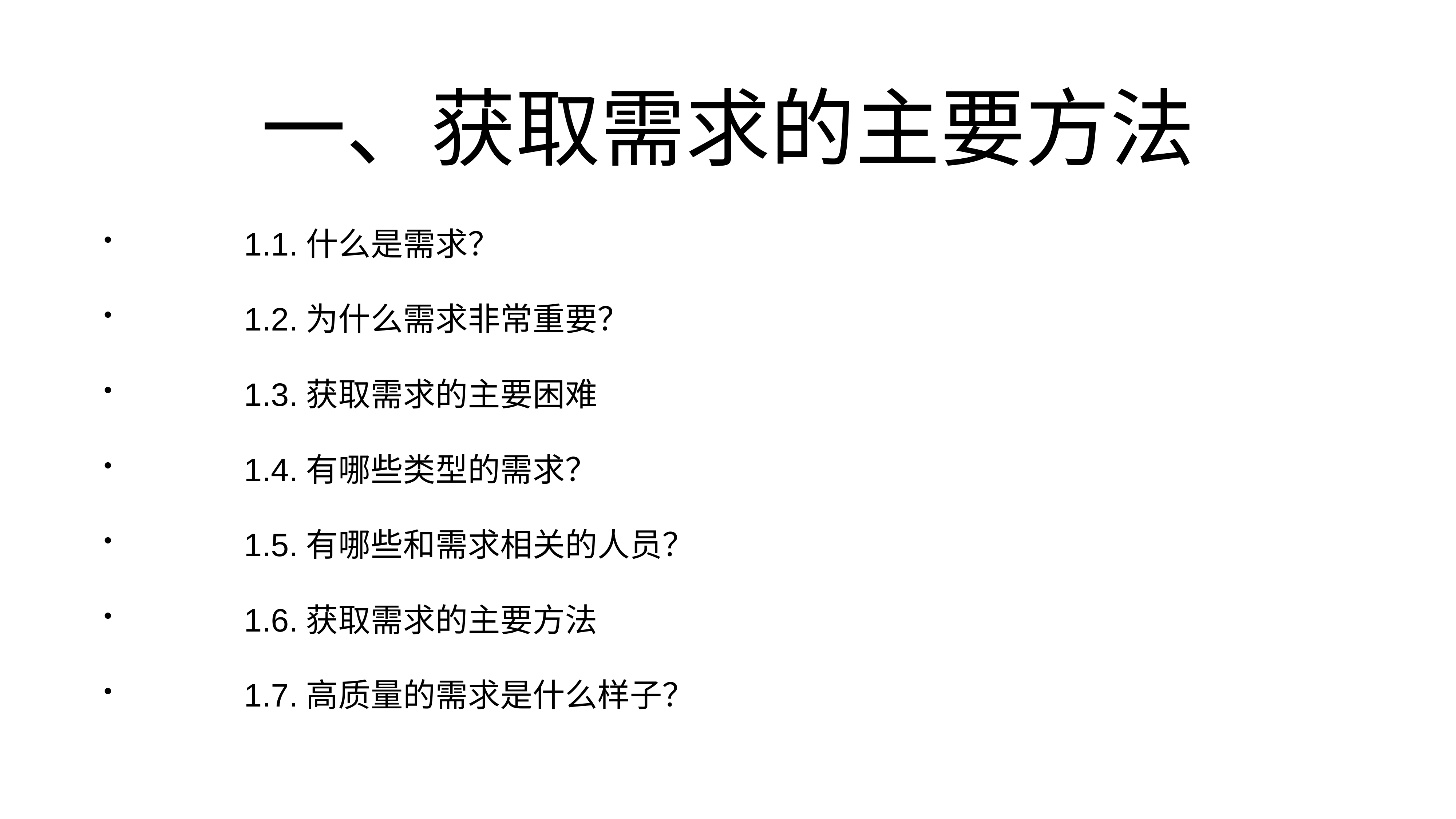

# 一、获取需求的主要方法
		1.1.什么是需求？
		1.2.为什么需求非常重要？
		1.3.获取需求的主要困难
		1.4.有哪些类型的需求？
		1.5.有哪些和需求相关的人员？
		1.6.获取需求的主要方法
		1.7.高质量的需求是什么样子？